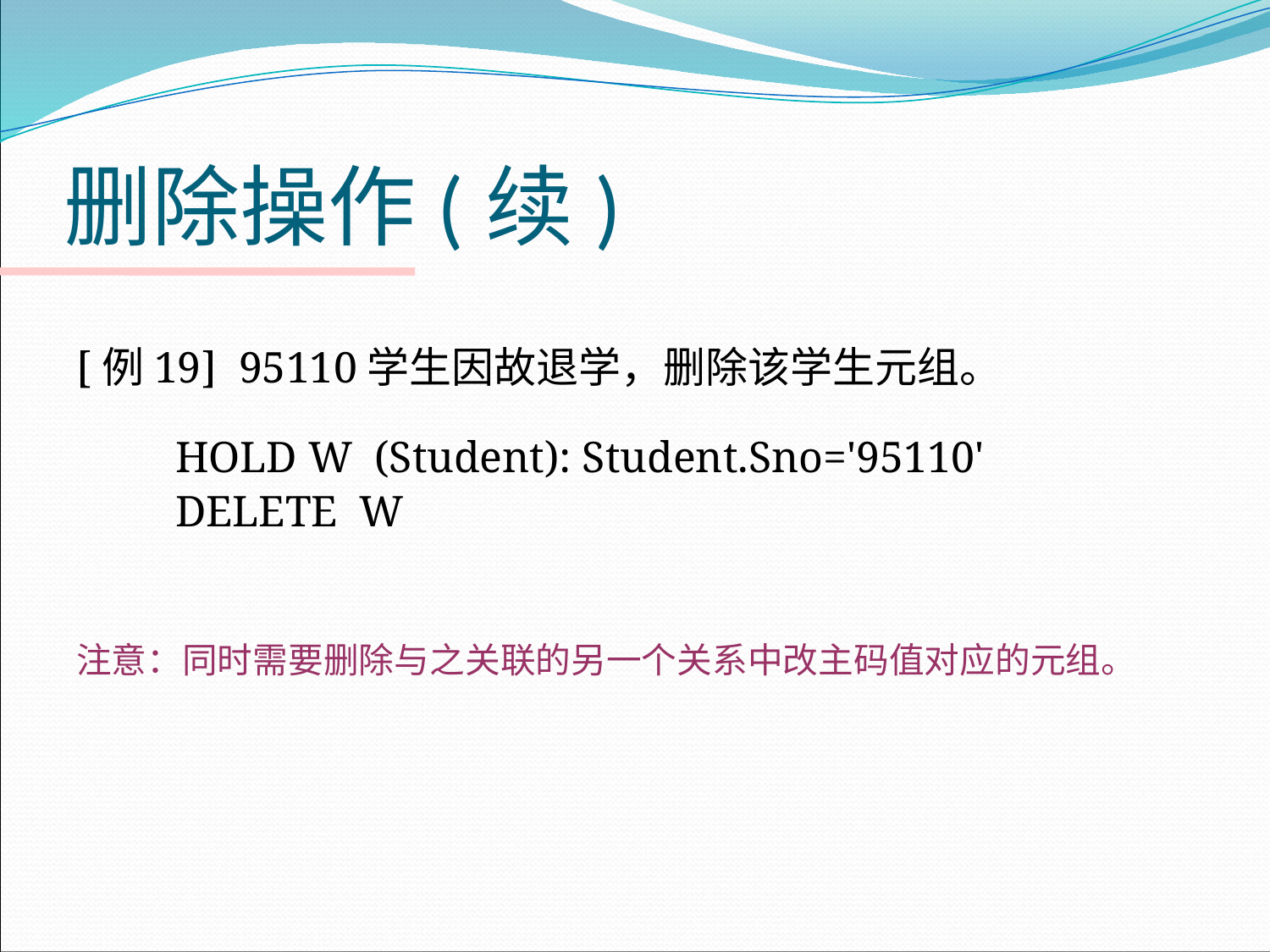

# 删除操作(续)
[例19]  95110学生因故退学，删除该学生元组。

         HOLD W  (Student): Student.Sno='95110'
         DELETE  W

注意：同时需要删除与之关联的另一个关系中改主码值对应的元组。

222